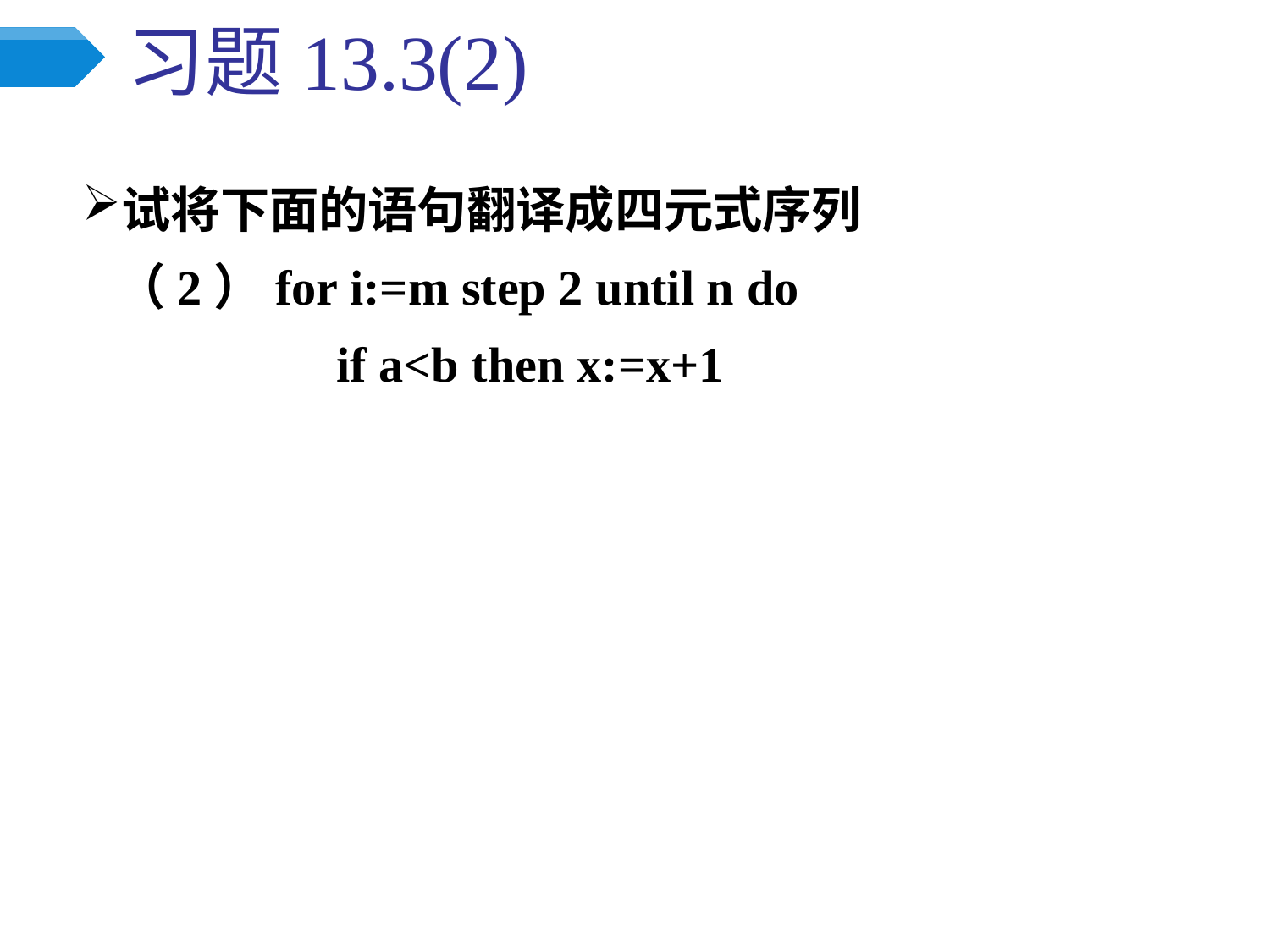

# 习题13.3(2)
试将下面的语句翻译成四元式序列
  （2）for i:=m step 2 until n do
		if a<b then x:=x+1